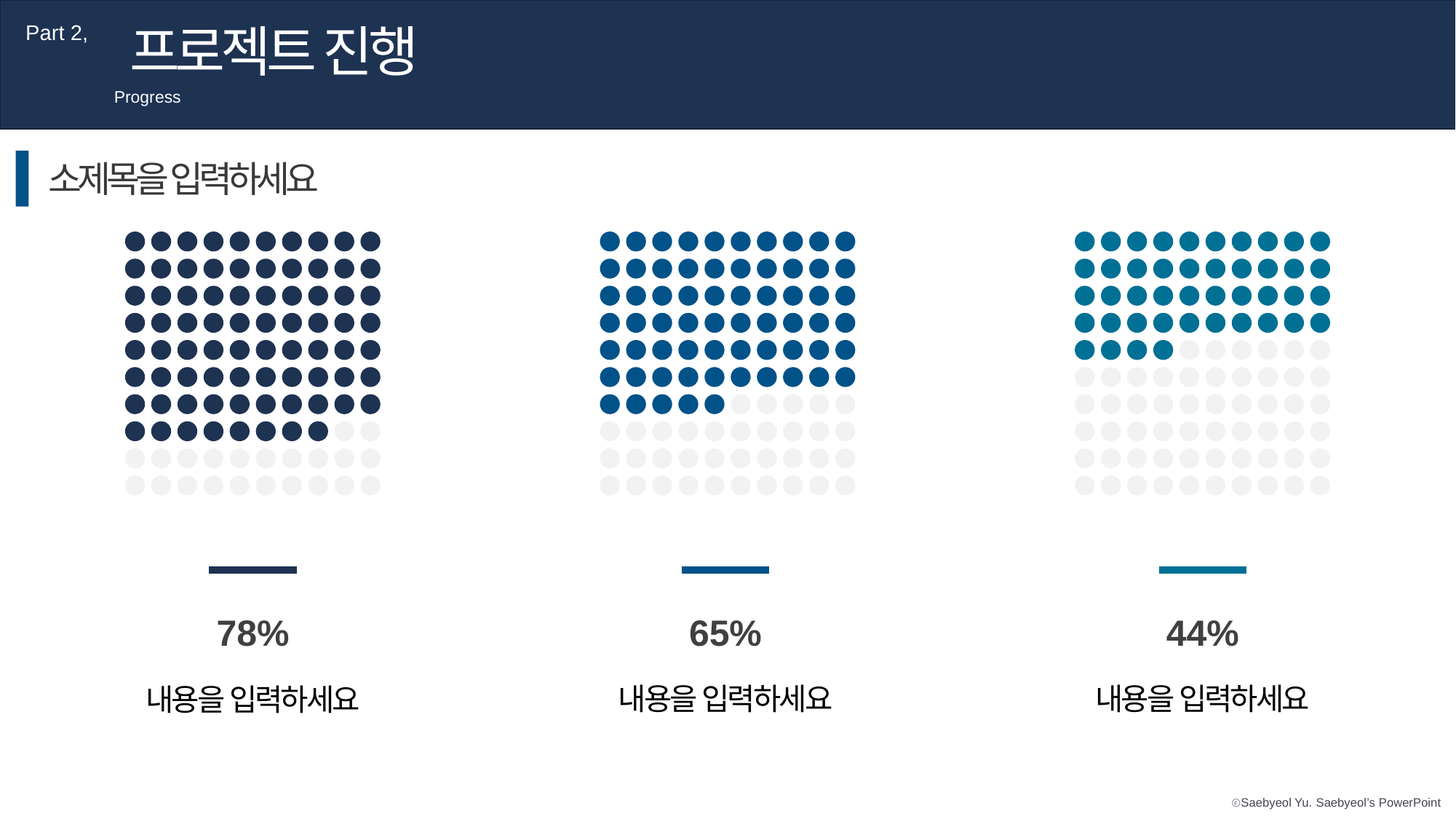

프로젝트 진행
Part 2,
Progress

소제목을 입력하세요

78%
65%
44%
내용을 입력하세요
내용을 입력하세요
내용을 입력하세요